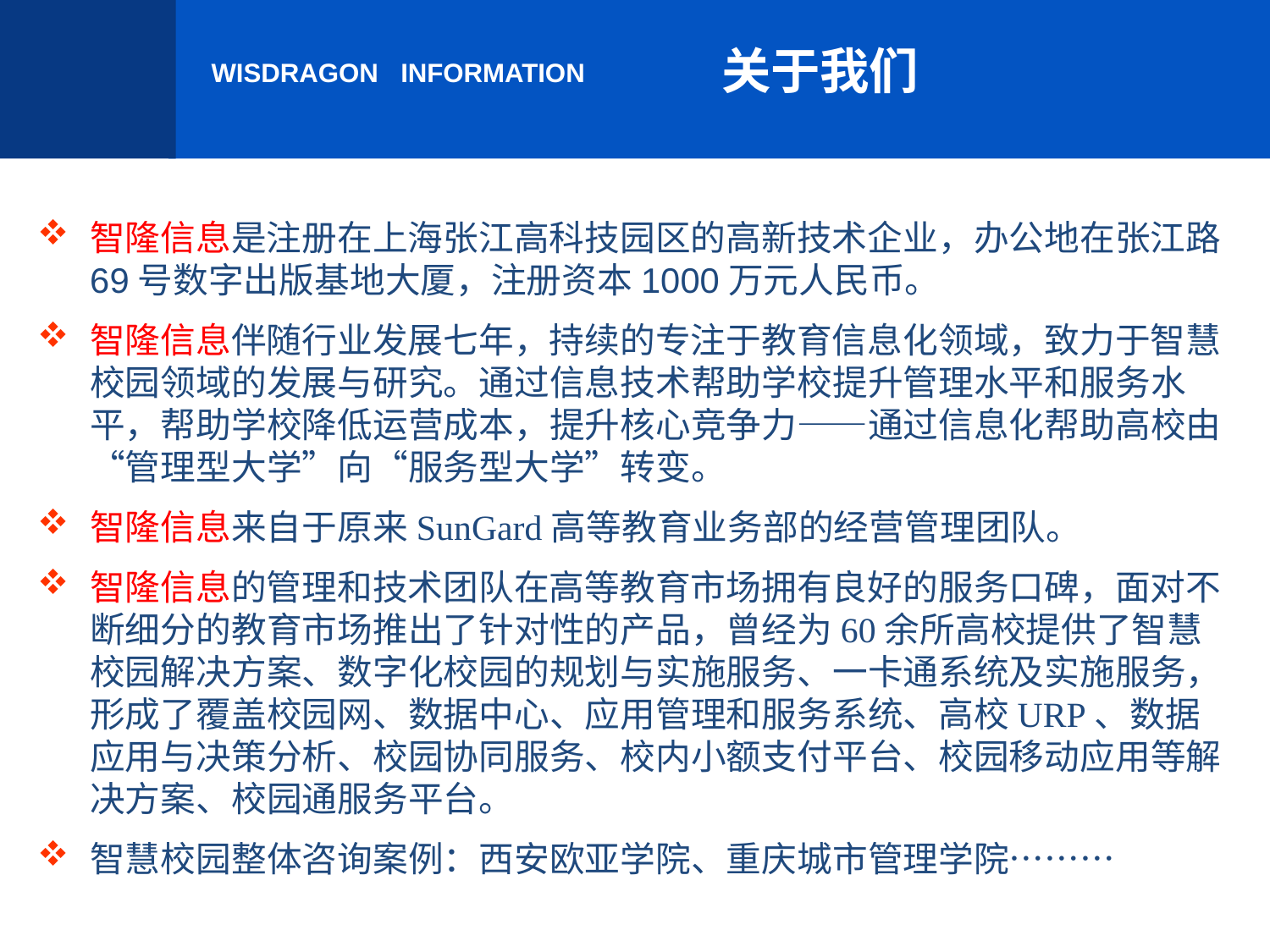

关于我们
智隆信息是注册在上海张江高科技园区的高新技术企业，办公地在张江路69号数字出版基地大厦，注册资本1000万元人民币。
智隆信息伴随行业发展七年，持续的专注于教育信息化领域，致力于智慧校园领域的发展与研究。通过信息技术帮助学校提升管理水平和服务水平，帮助学校降低运营成本，提升核心竞争力——通过信息化帮助高校由“管理型大学”向“服务型大学”转变。
智隆信息来自于原来SunGard高等教育业务部的经营管理团队。
智隆信息的管理和技术团队在高等教育市场拥有良好的服务口碑，面对不断细分的教育市场推出了针对性的产品，曾经为60余所高校提供了智慧校园解决方案、数字化校园的规划与实施服务、一卡通系统及实施服务，形成了覆盖校园网、数据中心、应用管理和服务系统、高校URP、数据应用与决策分析、校园协同服务、校内小额支付平台、校园移动应用等解决方案、校园通服务平台。
智慧校园整体咨询案例：西安欧亚学院、重庆城市管理学院………